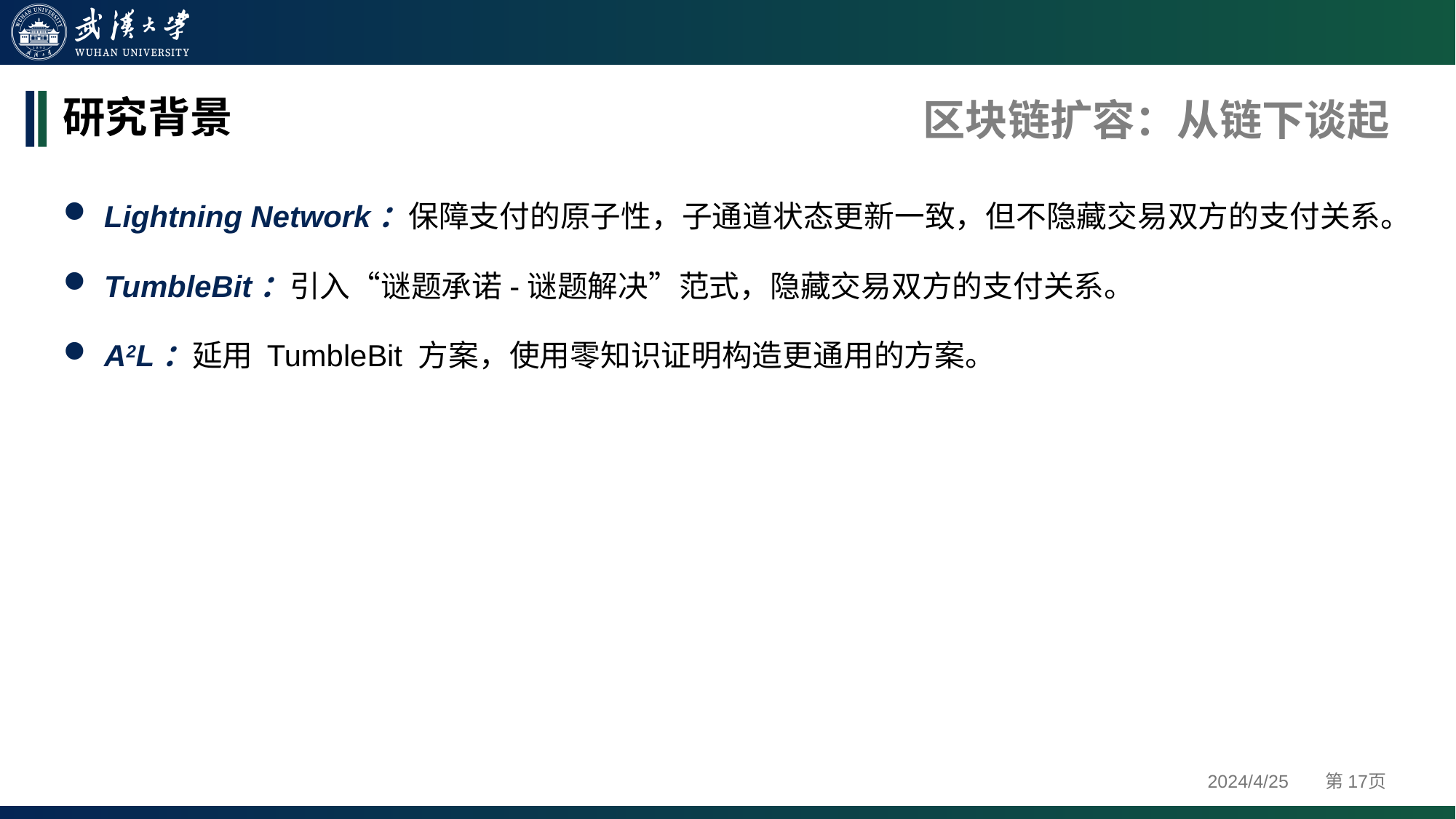

区块链扩容：从链下谈起
# 研究背景
Lightning Network：保障支付的原子性，子通道状态更新一致，但不隐藏交易双方的支付关系。
TumbleBit：引入“谜题承诺-谜题解决”范式，隐藏交易双方的支付关系。
A2L：延用 TumbleBit 方案，使用零知识证明构造更通用的方案。

2024/4/25
第17页